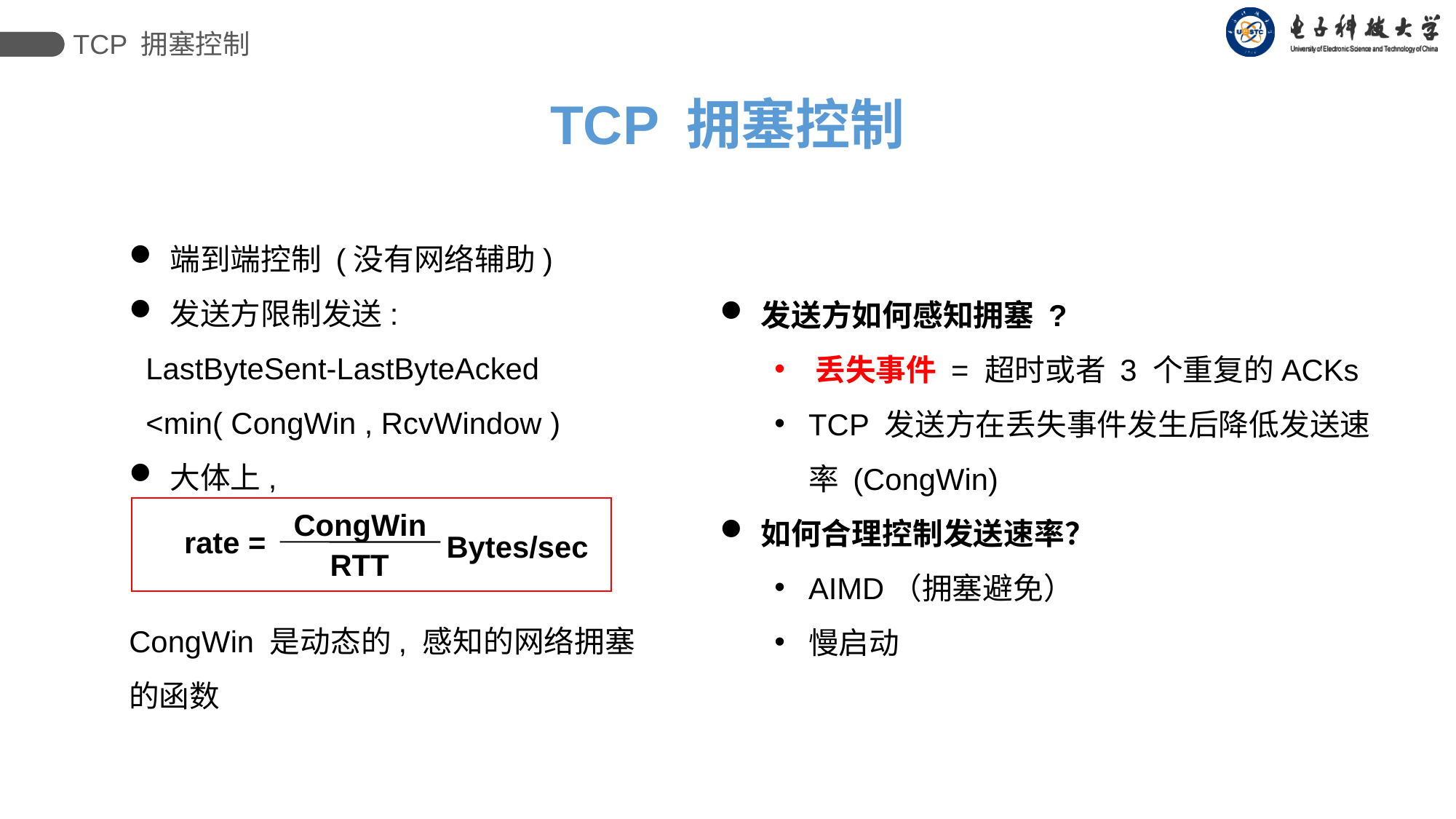

TCP 拥塞控制

TCP 拥塞控制
端到端控制 (没有网络辅助)
发送方限制发送:
  LastByteSent-LastByteAcked
  <min( CongWin , RcvWindow )
大体上,

CongWin 是动态的, 感知的网络拥塞的函数
发送方如何感知拥塞 ?
丢失事件 = 超时或者 3 个重复的ACKs
TCP 发送方在丢失事件发生后降低发送速率 (CongWin)
如何合理控制发送速率？
AIMD（拥塞避免）
慢启动

CongWin
rate =
    Bytes/sec
RTT